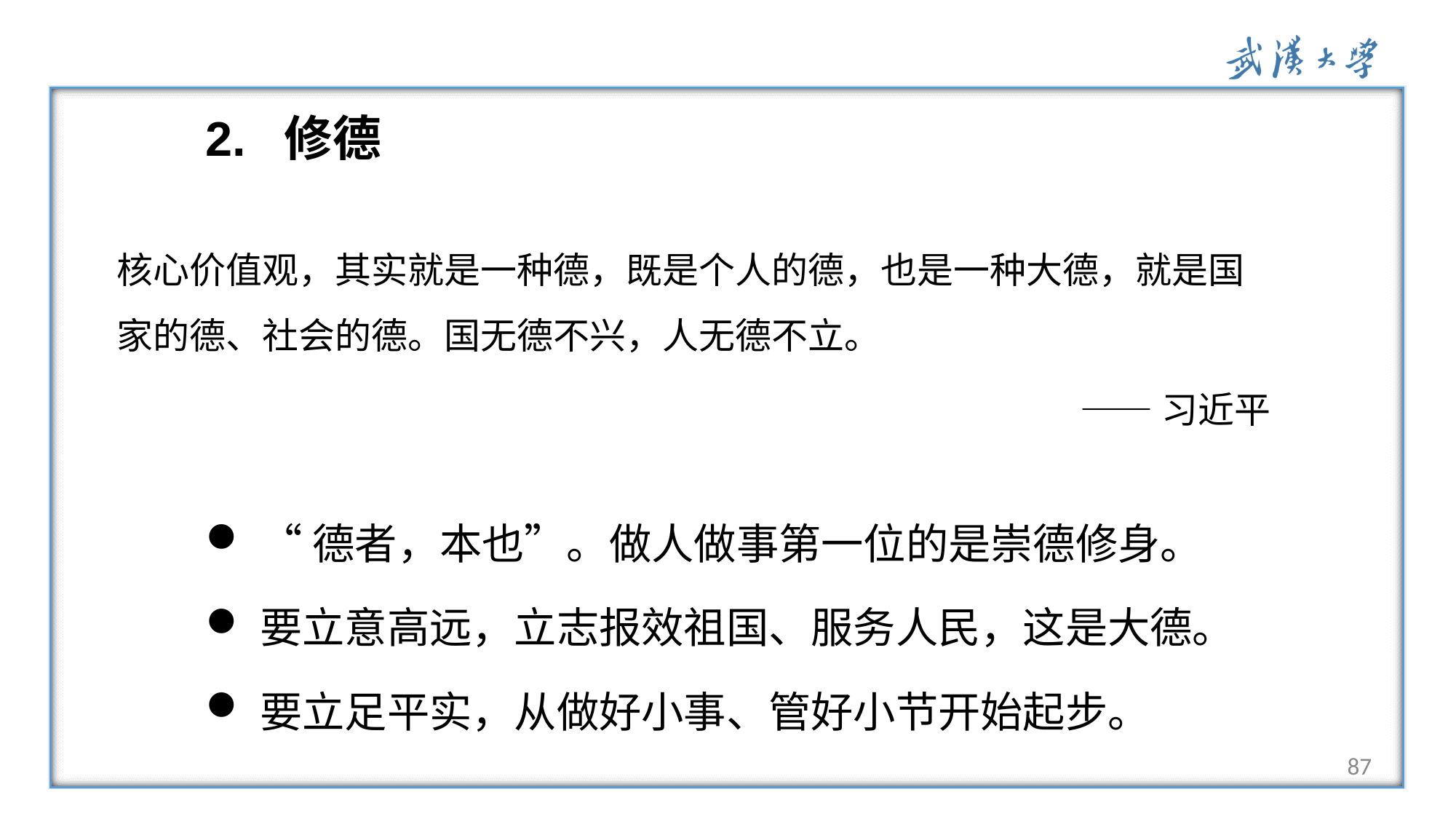

2.  修德
核心价值观，其实就是一种德，既是个人的德，也是一种大德，就是国家的德、社会的德。国无德不兴，人无德不立。
——习近平
“德者，本也”。做人做事第一位的是崇德修身。
要立意高远，立志报效祖国、服务人民，这是大德。
要立足平实，从做好小事、管好小节开始起步。
87